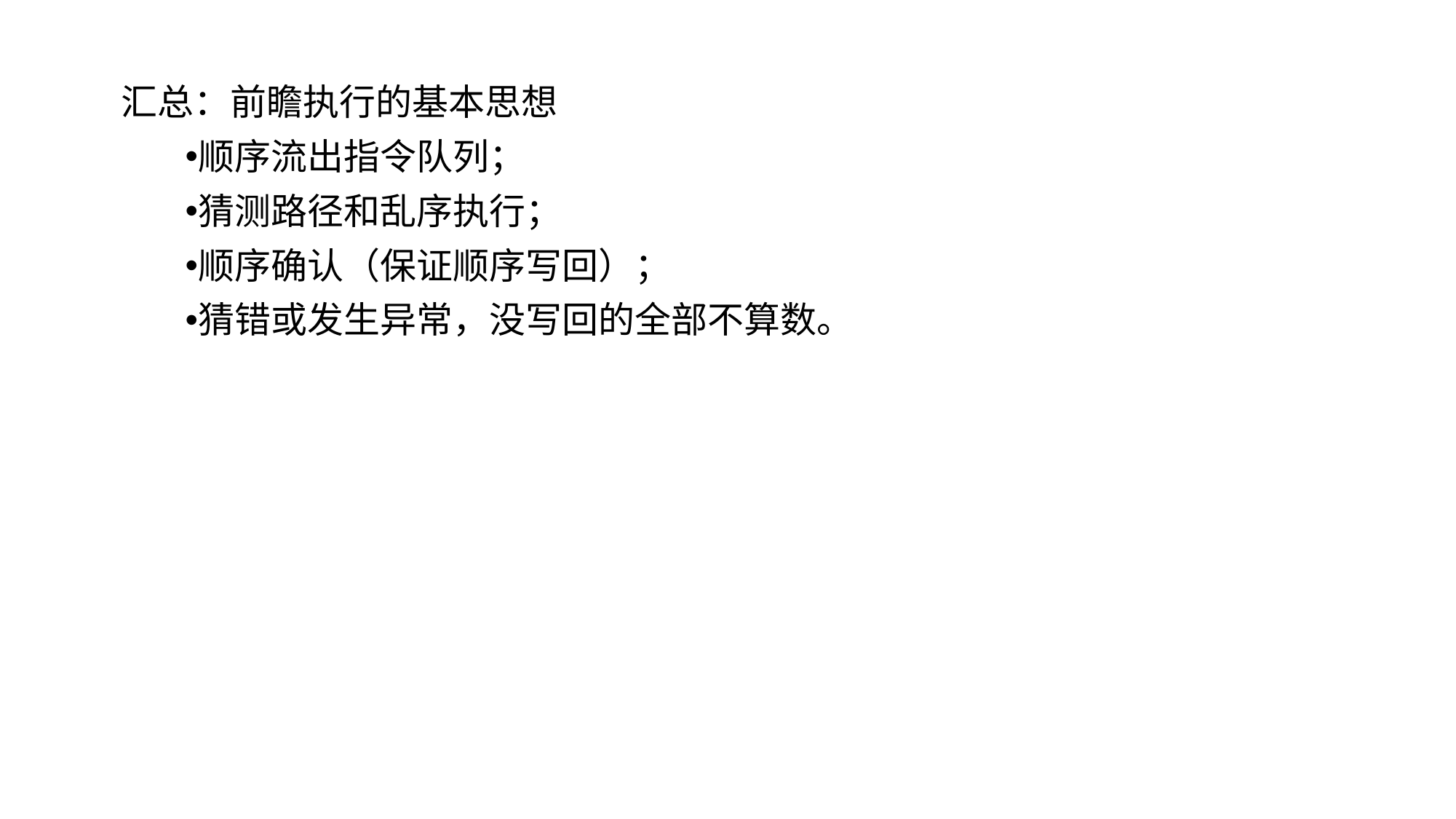

汇总：前瞻执行的基本思想
顺序流出指令队列；
猜测路径和乱序执行；
顺序确认（保证顺序写回）；
猜错或发生异常，没写回的全部不算数。